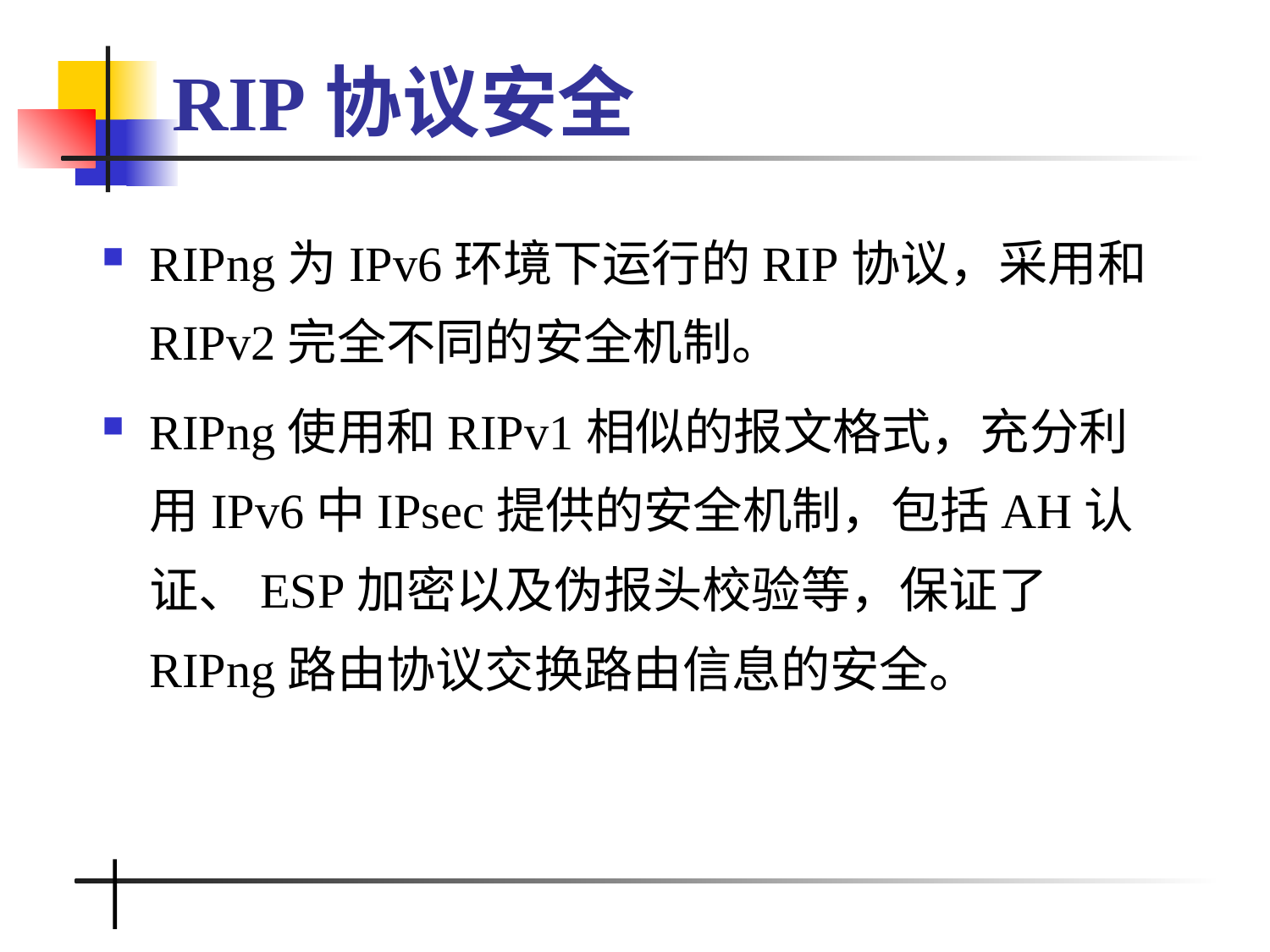

# RIP协议安全
RIPng为IPv6环境下运行的RIP协议，采用和RIPv2完全不同的安全机制。
RIPng使用和RIPv1相似的报文格式，充分利用IPv6中IPsec提供的安全机制，包括AH认证、ESP加密以及伪报头校验等，保证了RIPng路由协议交换路由信息的安全。